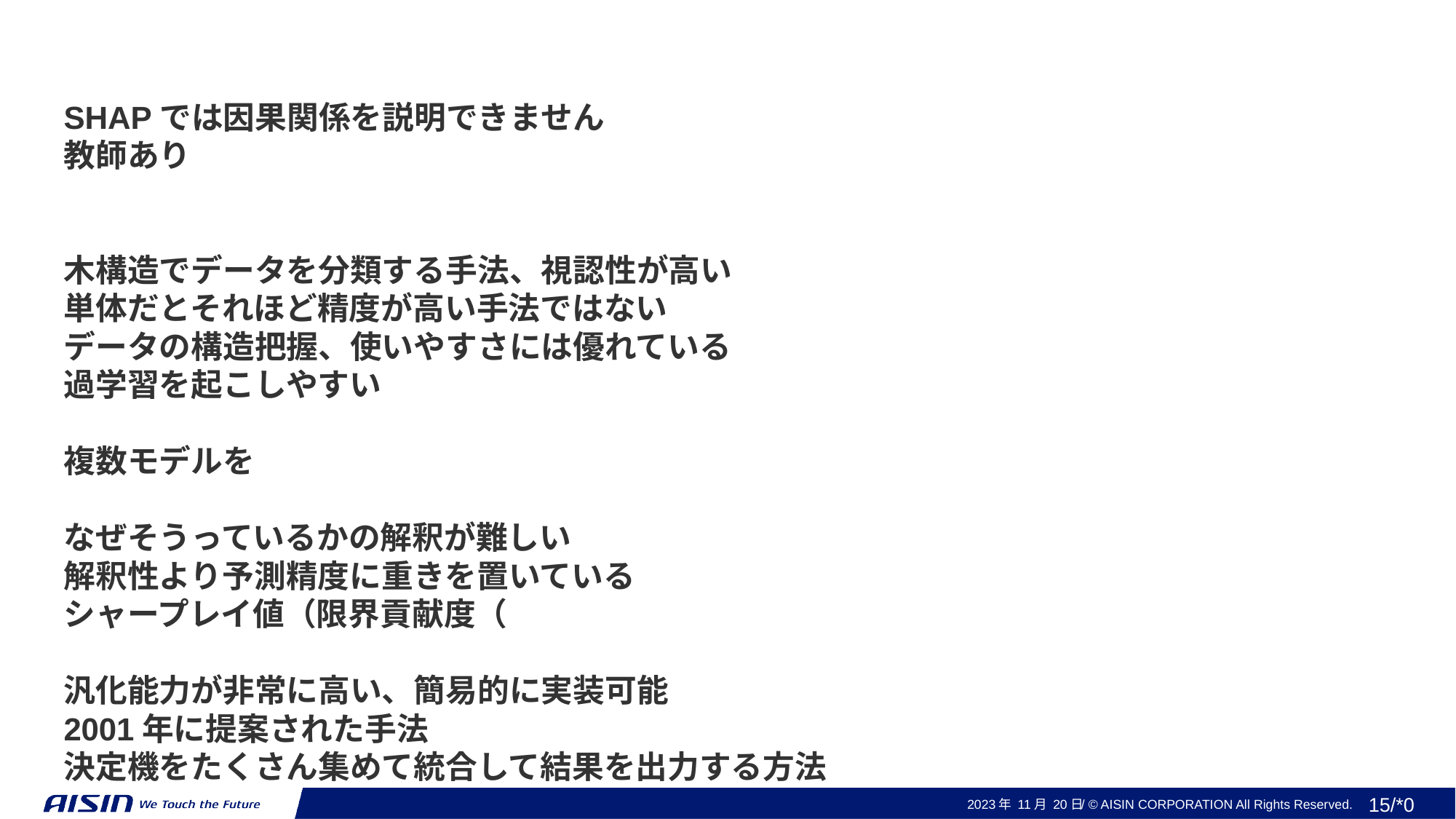

SHAPでは因果関係を説明できません
教師あり

木構造でデータを分類する手法、視認性が高い
単体だとそれほど精度が高い手法ではない
データの構造把握、使いやすさには優れている
過学習を起こしやすい

複数モデルを

なぜそうっているかの解釈が難しい
解釈性より予測精度に重きを置いている
シャープレイ値（限界貢献度（

汎化能力が非常に高い、簡易的に実装可能
2001年に提案された手法
決定機をたくさん集めて統合して結果を出力する方法
2023年 11月 20日